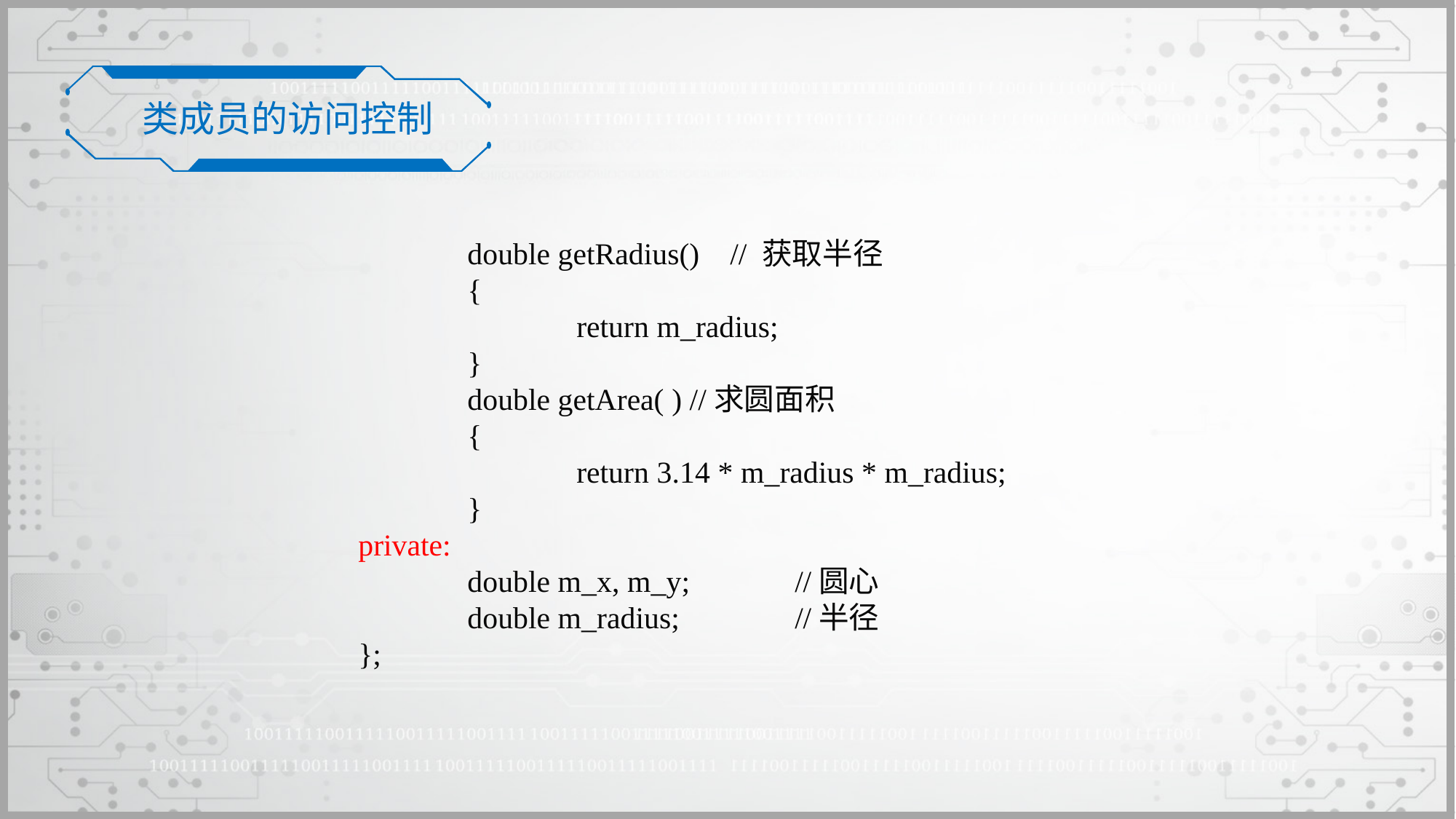

类成员的访问控制
	double getRadius()    // 获取半径
	{
		return m_radius;
	}
	double getArea( ) //求圆面积
	{
		return 3.14 * m_radius * m_radius;
	}
private:
	double m_x, m_y;	//圆心
	double m_radius;		//半径
};